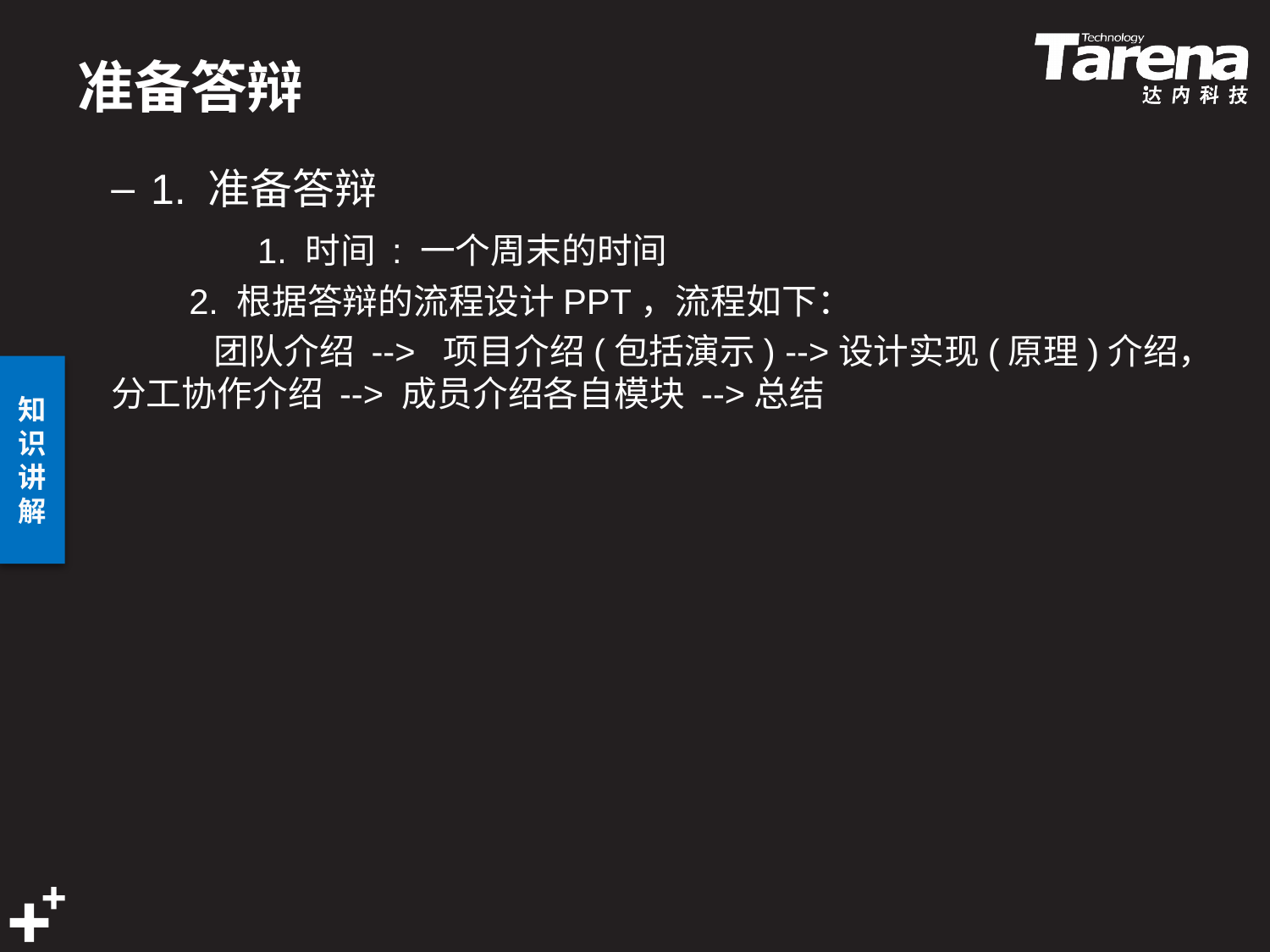

# 准备答辩
1. 准备答辩
	  1. 时间 : 一个周末的时间
        2. 根据答辩的流程设计PPT，流程如下：
            团队介绍 -->  项目介绍(包括演示) -->设计实现(原理)介绍，分工协作介绍 --> 成员介绍各自模块 -->总结